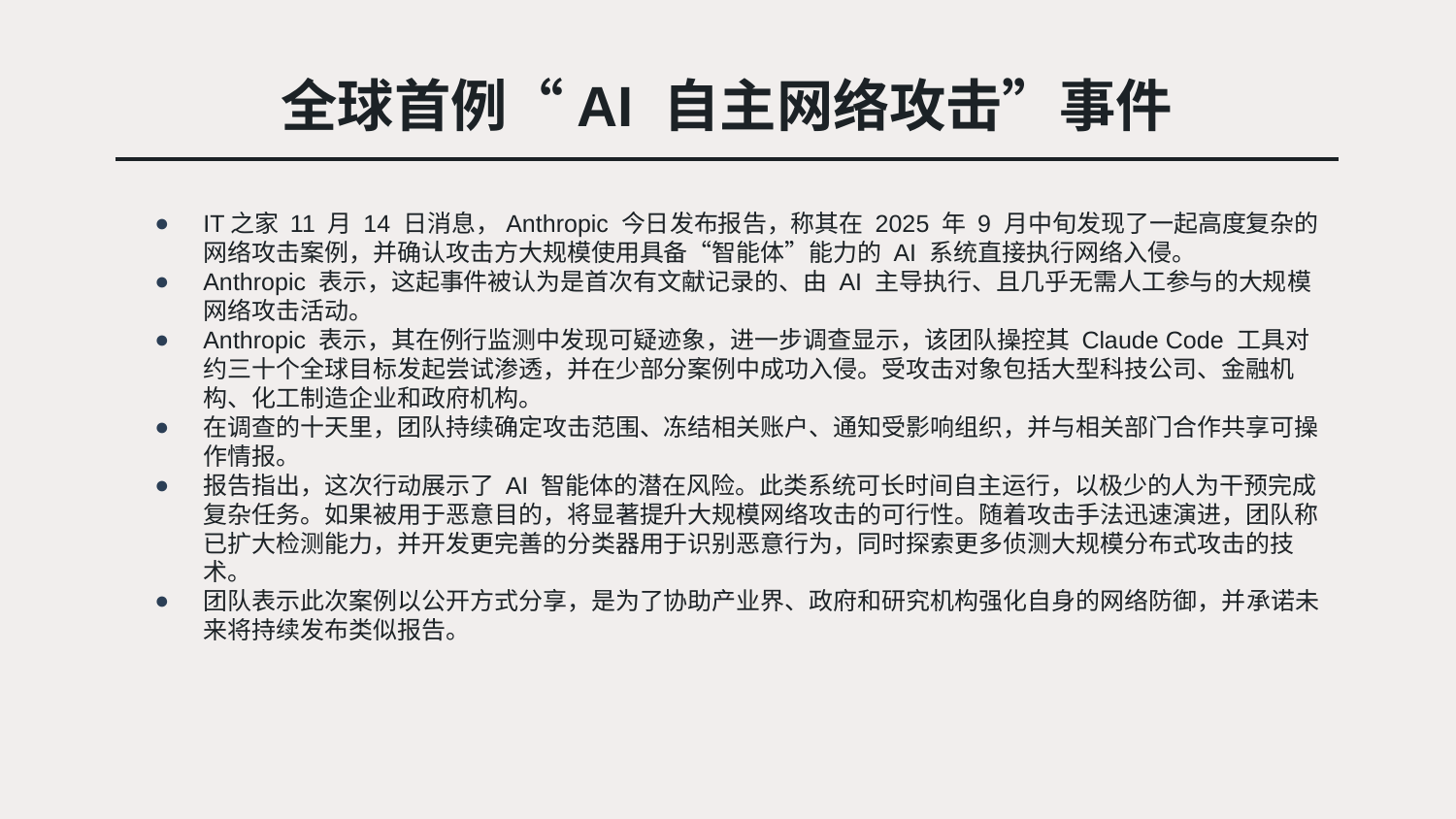

# 全球首例“AI 自主网络攻击”事件

IT之家 11 月 14 日消息，Anthropic 今日发布报告，称其在 2025 年 9 月中旬发现了一起高度复杂的网络攻击案例，并确认攻击方大规模使用具备“智能体”能力的 AI 系统直接执行网络入侵。
Anthropic 表示，这起事件被认为是首次有文献记录的、由 AI 主导执行、且几乎无需人工参与的大规模网络攻击活动。
Anthropic 表示，其在例行监测中发现可疑迹象，进一步调查显示，该团队操控其 Claude Code 工具对约三十个全球目标发起尝试渗透，并在少部分案例中成功入侵。受攻击对象包括大型科技公司、金融机构、化工制造企业和政府机构。
在调查的十天里，团队持续确定攻击范围、冻结相关账户、通知受影响组织，并与相关部门合作共享可操作情报。
报告指出，这次行动展示了 AI 智能体的潜在风险。此类系统可长时间自主运行，以极少的人为干预完成复杂任务。如果被用于恶意目的，将显著提升大规模网络攻击的可行性。随着攻击手法迅速演进，团队称已扩大检测能力，并开发更完善的分类器用于识别恶意行为，同时探索更多侦测大规模分布式攻击的技术。
团队表示此次案例以公开方式分享，是为了协助产业界、政府和研究机构强化自身的网络防御，并承诺未来将持续发布类似报告。